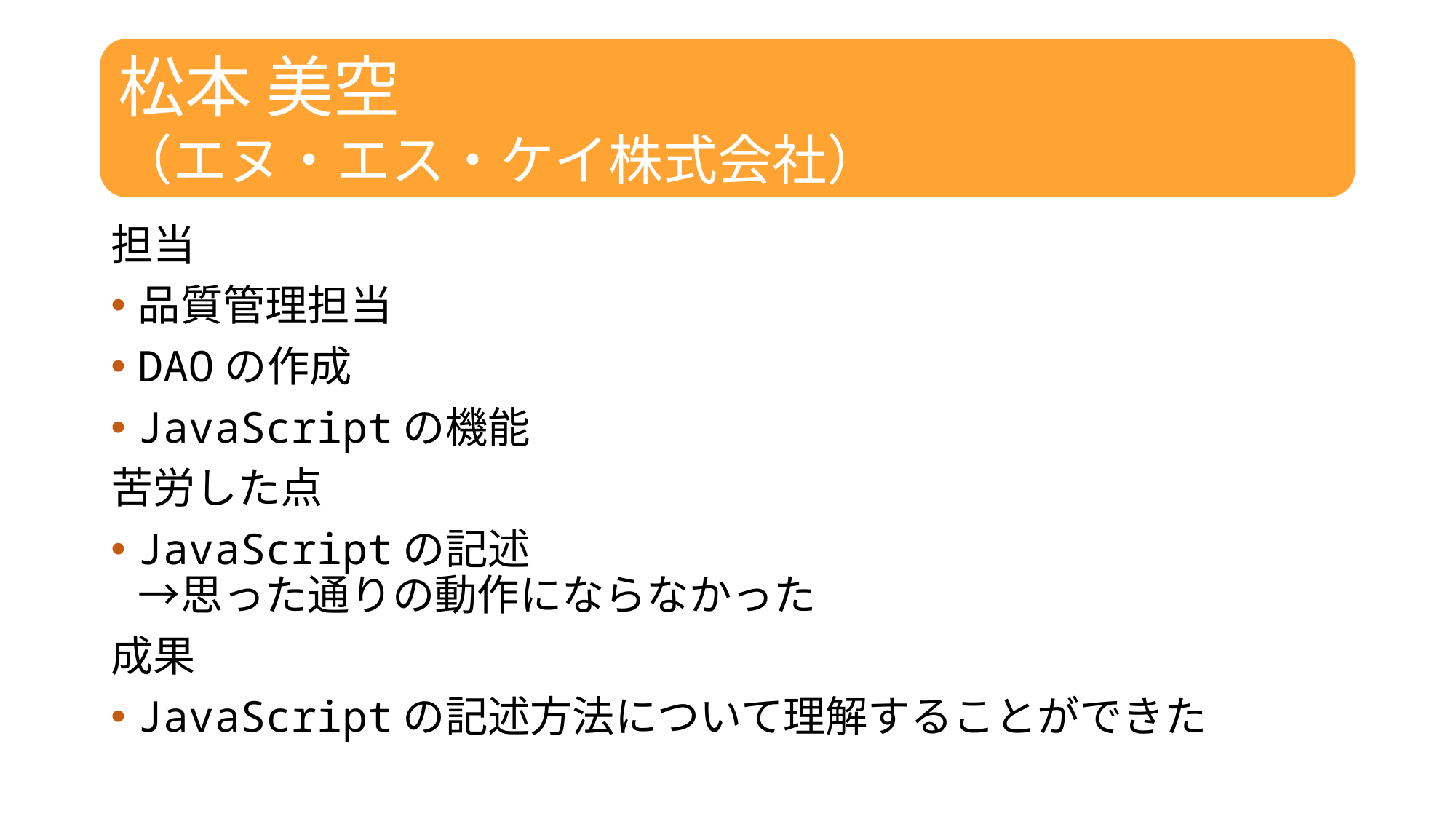

松本 美空
（エヌ・エス・ケイ株式会社）
担当
品質管理担当
DAOの作成
JavaScriptの機能
苦労した点
JavaScriptの記述
→思った通りの動作にならなかった
成果
JavaScriptの記述方法について理解することができた